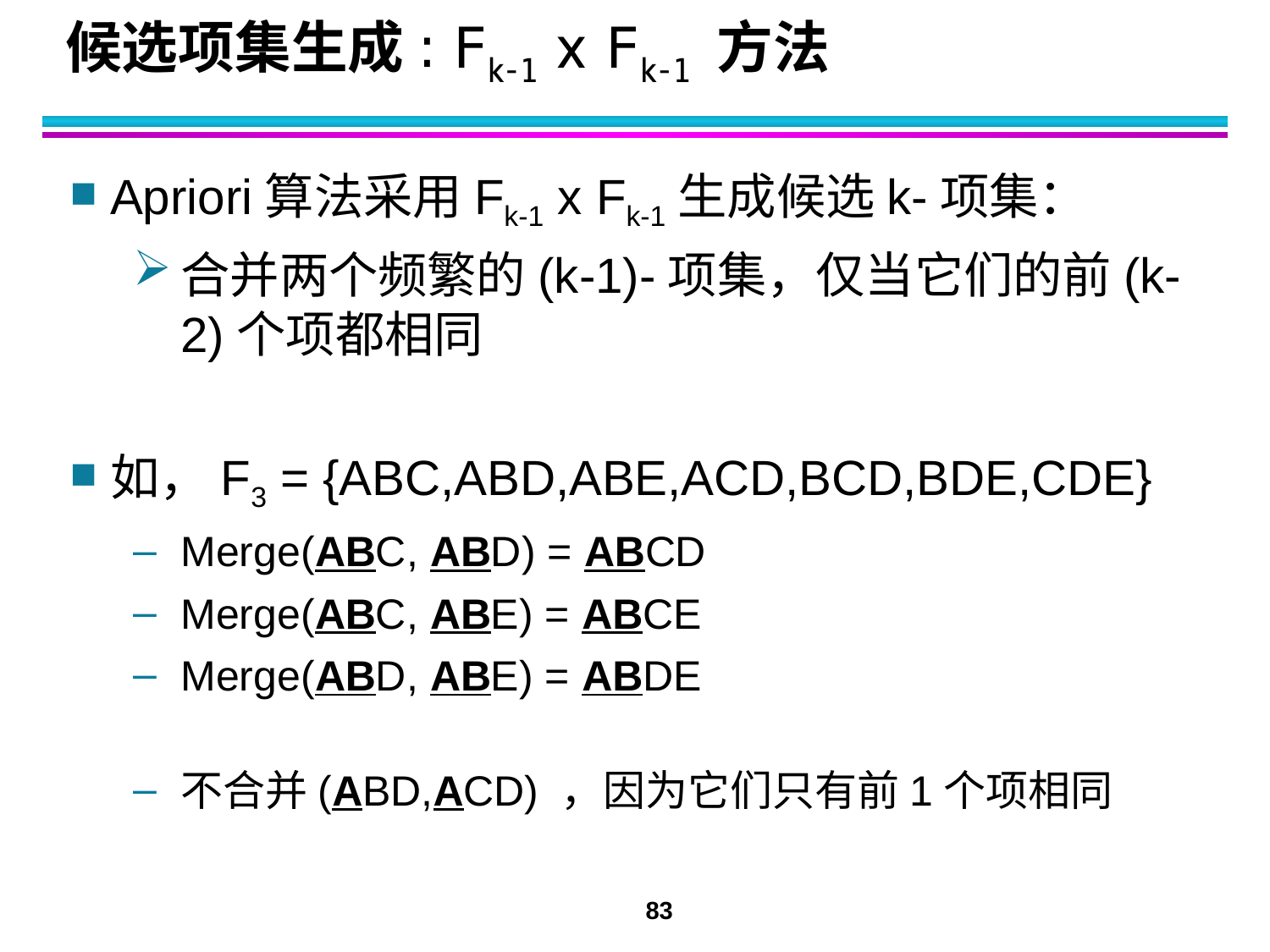

# 候选项集生成: Fk-1 x Fk-1 方法
Apriori算法采用Fk-1 x Fk-1生成候选k-项集：
合并两个频繁的(k-1)-项集，仅当它们的前(k-2)个项都相同

如，F3 = {ABC,ABD,ABE,ACD,BCD,BDE,CDE}
Merge(ABC, ABD) = ABCD
Merge(ABC, ABE) = ABCE
Merge(ABD, ABE) = ABDE

不合并(ABD,ACD) ，因为它们只有前1个项相同